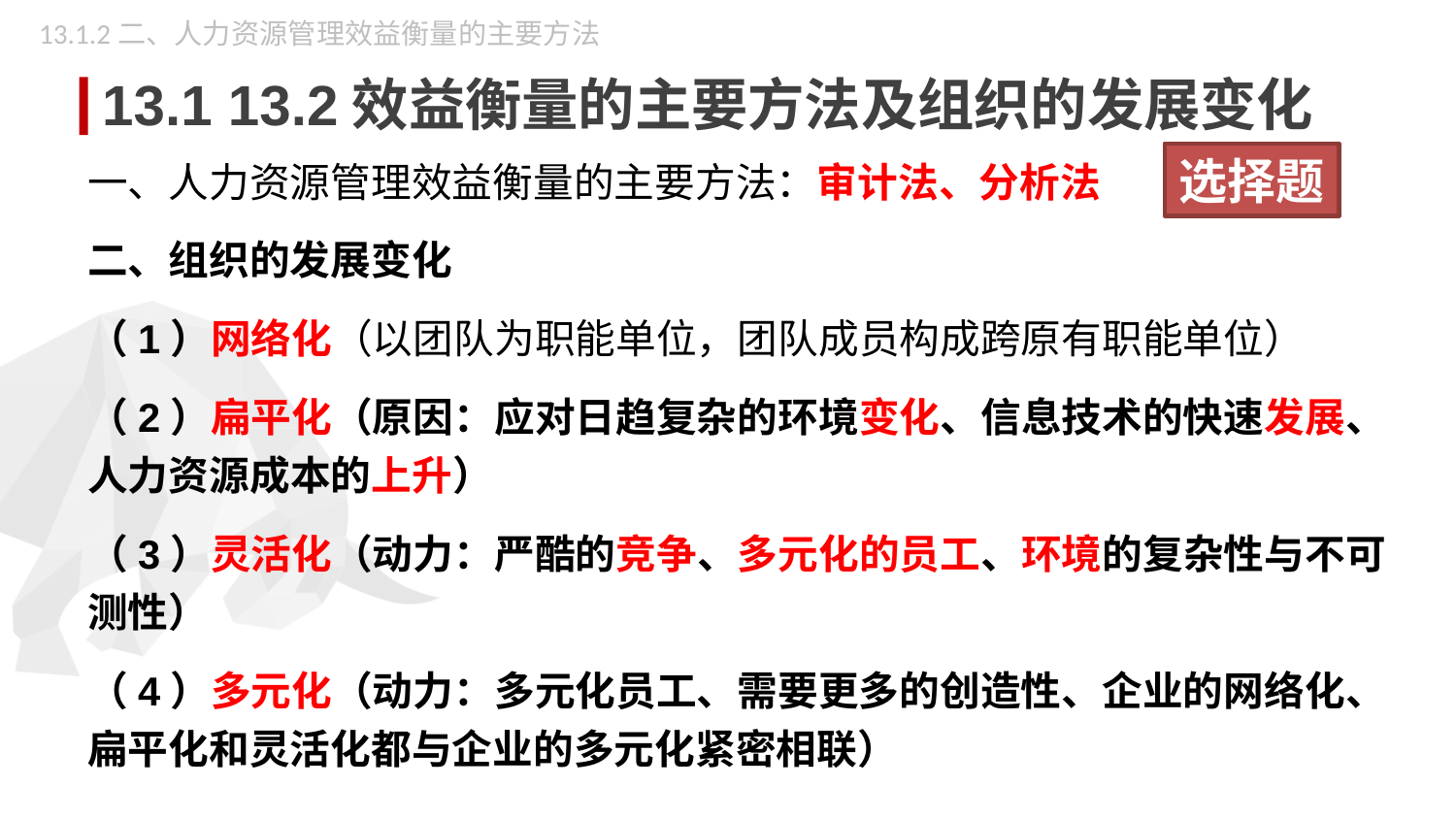

13.1.2二、人力资源管理效益衡量的主要方法

13.1 13.2效益衡量的主要方法及组织的发展变化
一、人力资源管理效益衡量的主要方法：审计法、分析法
二、组织的发展变化
（1）网络化（以团队为职能单位，团队成员构成跨原有职能单位）
（2）扁平化（原因：应对日趋复杂的环境变化、信息技术的快速发展、人力资源成本的上升）
（3）灵活化（动力：严酷的竞争、多元化的员工、环境的复杂性与不可测性）
（4）多元化（动力：多元化员工、需要更多的创造性、企业的网络化、扁平化和灵活化都与企业的多元化紧密相联）
选择题